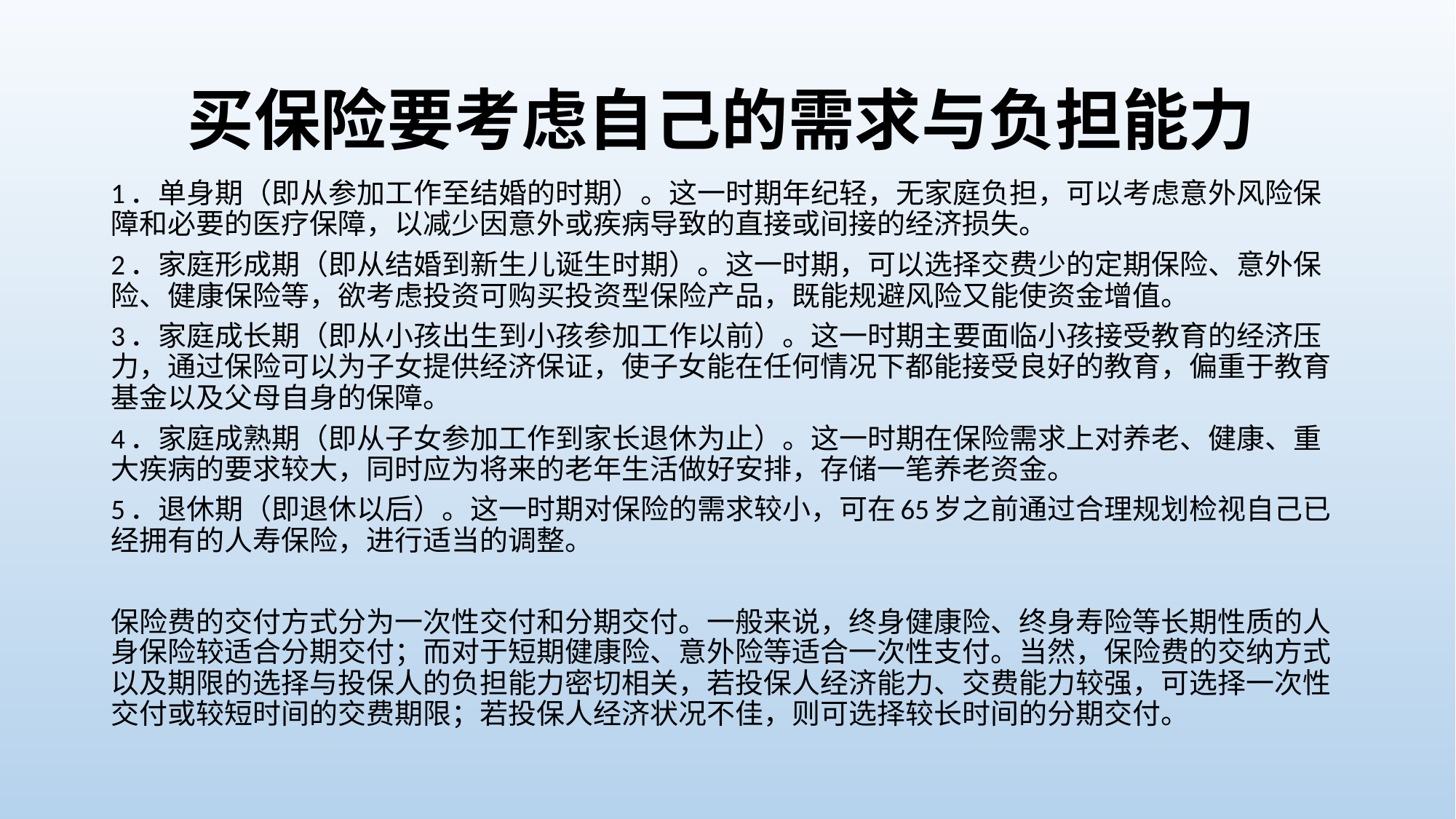

# 买保险要考虑自己的需求与负担能力
1．单身期（即从参加工作至结婚的时期）。这一时期年纪轻，无家庭负担，可以考虑意外风险保障和必要的医疗保障，以减少因意外或疾病导致的直接或间接的经济损失。
2．家庭形成期（即从结婚到新生儿诞生时期）。这一时期，可以选择交费少的定期保险、意外保险、健康保险等，欲考虑投资可购买投资型保险产品，既能规避风险又能使资金增值。
3．家庭成长期（即从小孩出生到小孩参加工作以前）。这一时期主要面临小孩接受教育的经济压力，通过保险可以为子女提供经济保证，使子女能在任何情况下都能接受良好的教育，偏重于教育基金以及父母自身的保障。
4．家庭成熟期（即从子女参加工作到家长退休为止）。这一时期在保险需求上对养老、健康、重大疾病的要求较大，同时应为将来的老年生活做好安排，存储一笔养老资金。
5．退休期（即退休以后）。这一时期对保险的需求较小，可在65岁之前通过合理规划检视自己已经拥有的人寿保险，进行适当的调整。

保险费的交付方式分为一次性交付和分期交付。一般来说，终身健康险、终身寿险等长期性质的人身保险较适合分期交付；而对于短期健康险、意外险等适合一次性支付。当然，保险费的交纳方式以及期限的选择与投保人的负担能力密切相关，若投保人经济能力、交费能力较强，可选择一次性交付或较短时间的交费期限；若投保人经济状况不佳，则可选择较长时间的分期交付。